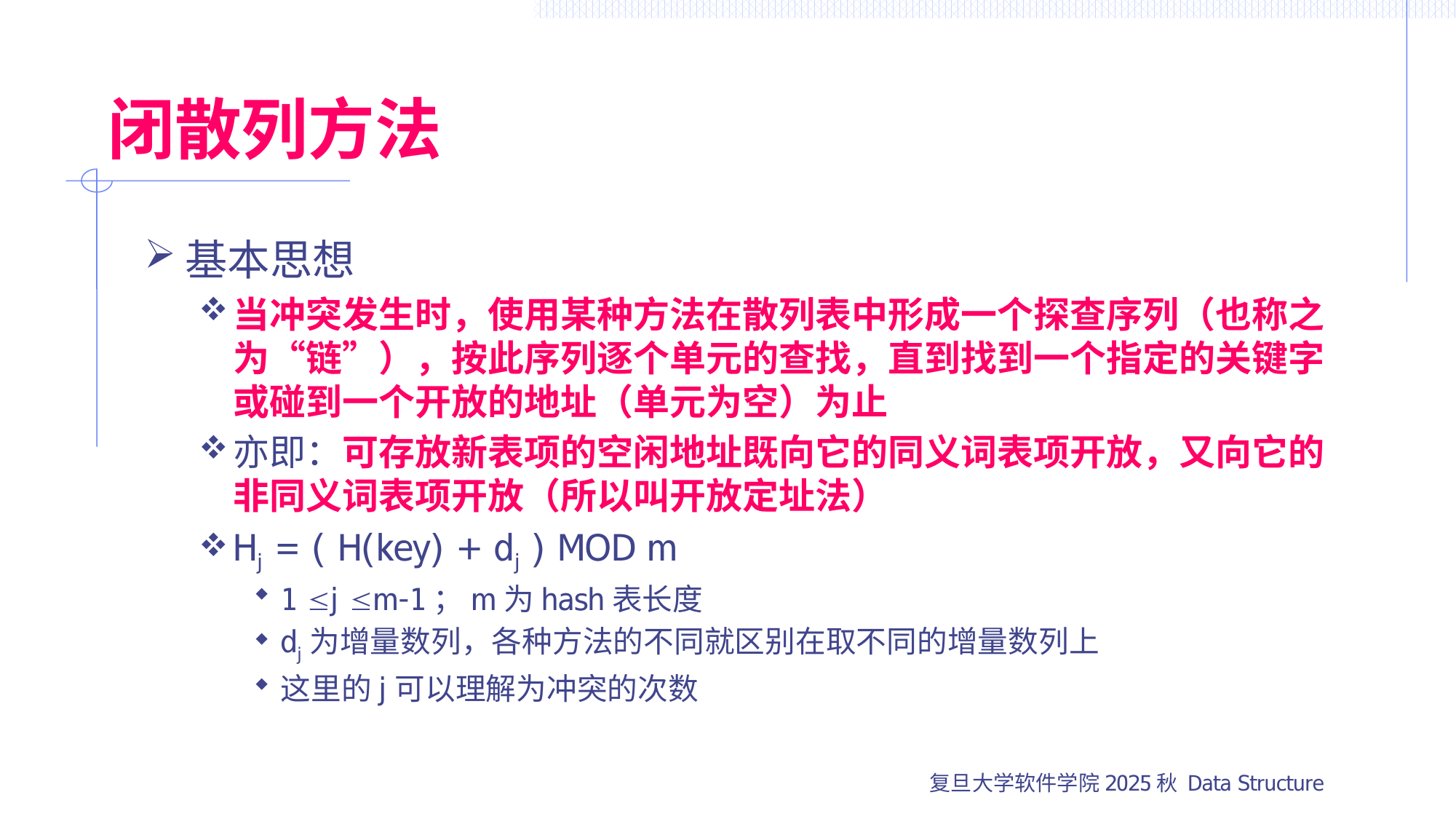

# 闭散列方法
基本思想
当冲突发生时，使用某种方法在散列表中形成一个探查序列（也称之为“链”），按此序列逐个单元的查找，直到找到一个指定的关键字或碰到一个开放的地址（单元为空）为止
亦即：可存放新表项的空闲地址既向它的同义词表项开放，又向它的非同义词表项开放（所以叫开放定址法）
Hj = ( H(key) + dj ) MOD m
1 ≤j ≤m-1；m为hash表长度
dj为增量数列，各种方法的不同就区别在取不同的增量数列上
这里的j可以理解为冲突的次数